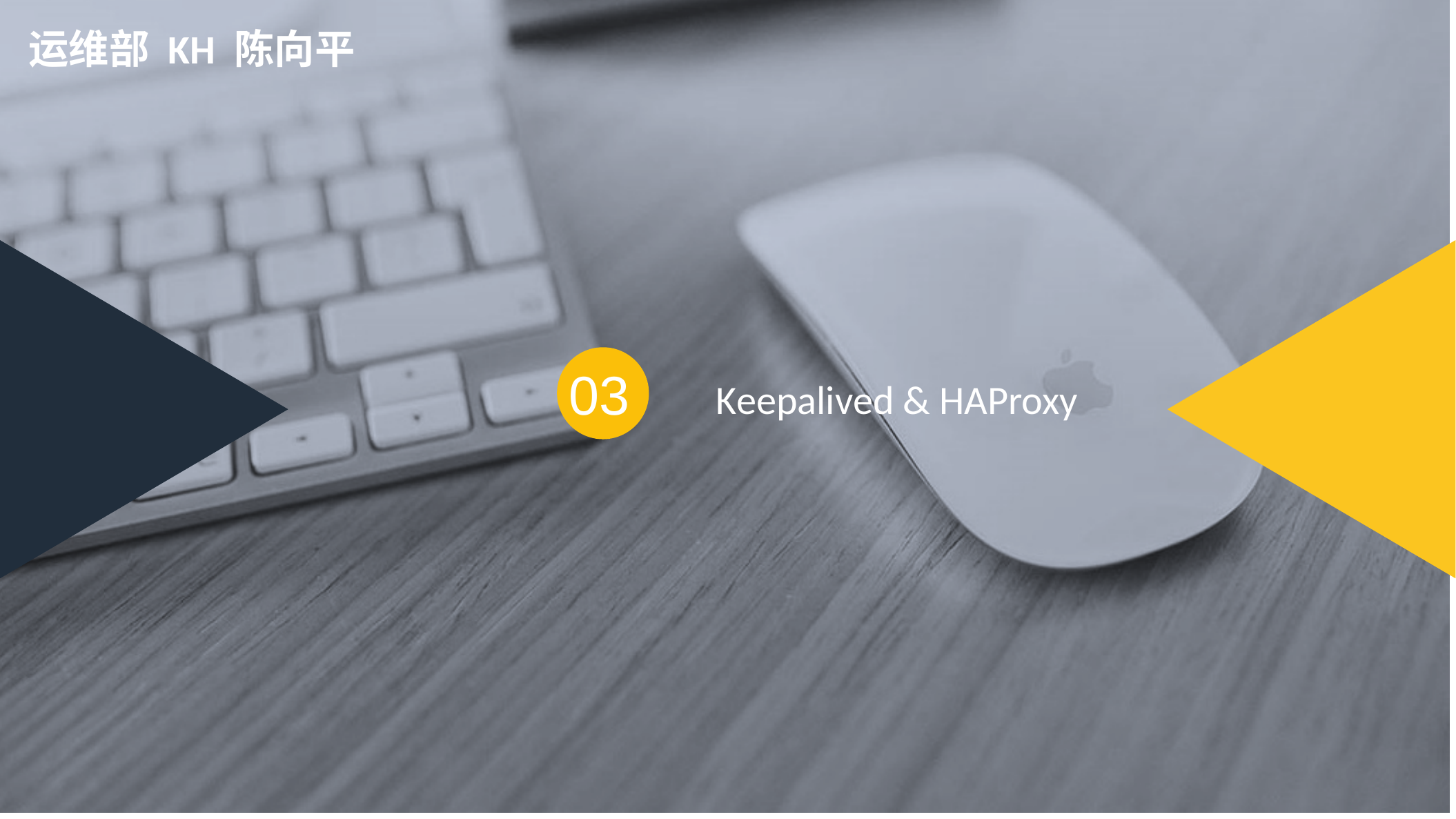

运维部 KH 陈向平

03
Keepalived & HAProxy